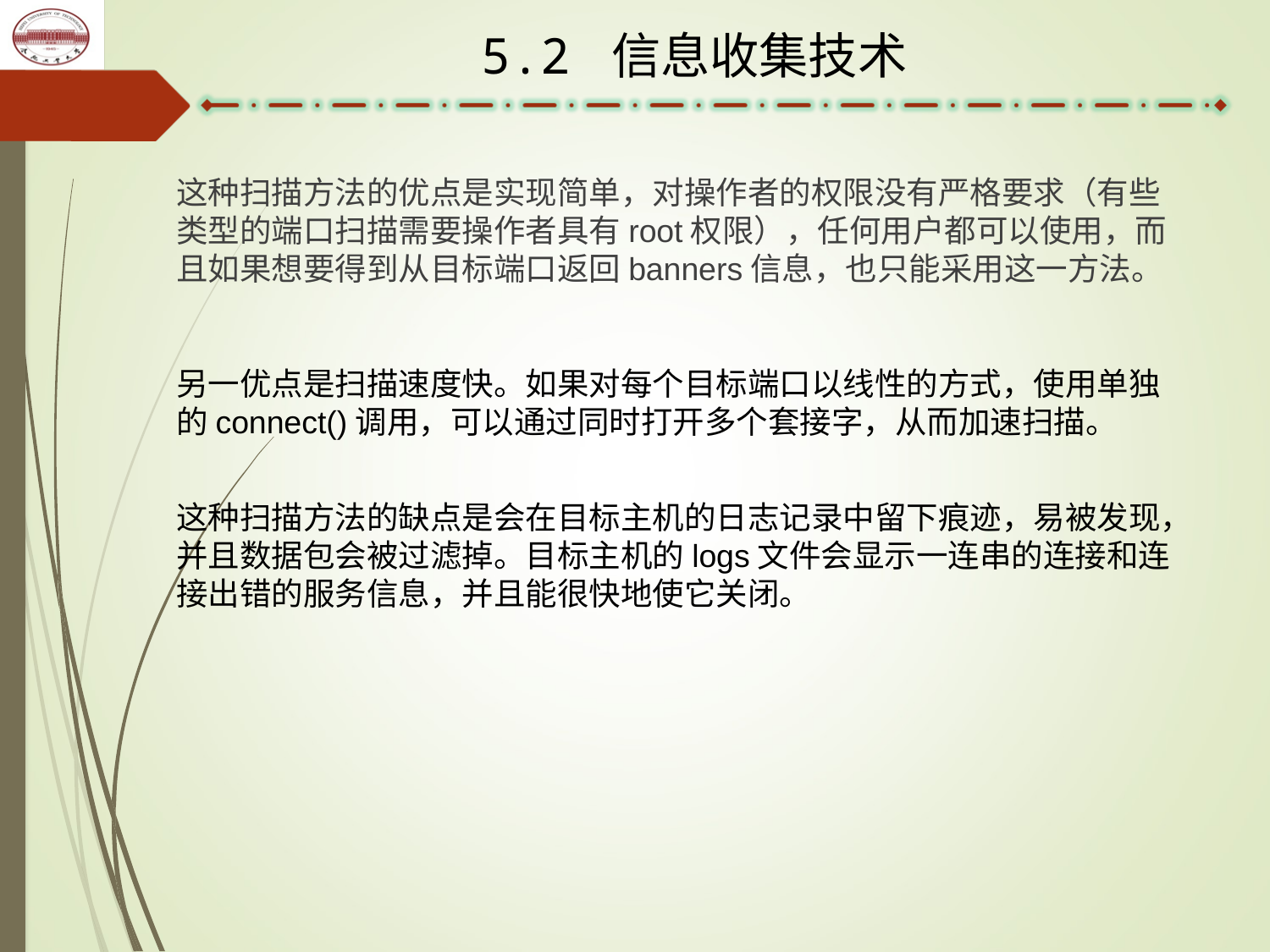

5.2 信息收集技术
这种扫描方法的优点是实现简单，对操作者的权限没有严格要求（有些类型的端口扫描需要操作者具有root权限），任何用户都可以使用，而且如果想要得到从目标端口返回banners信息，也只能采用这一方法。
另一优点是扫描速度快。如果对每个目标端口以线性的方式，使用单独的connect()调用，可以通过同时打开多个套接字，从而加速扫描。
这种扫描方法的缺点是会在目标主机的日志记录中留下痕迹，易被发现，并且数据包会被过滤掉。目标主机的logs文件会显示一连串的连接和连接出错的服务信息，并且能很快地使它关闭。